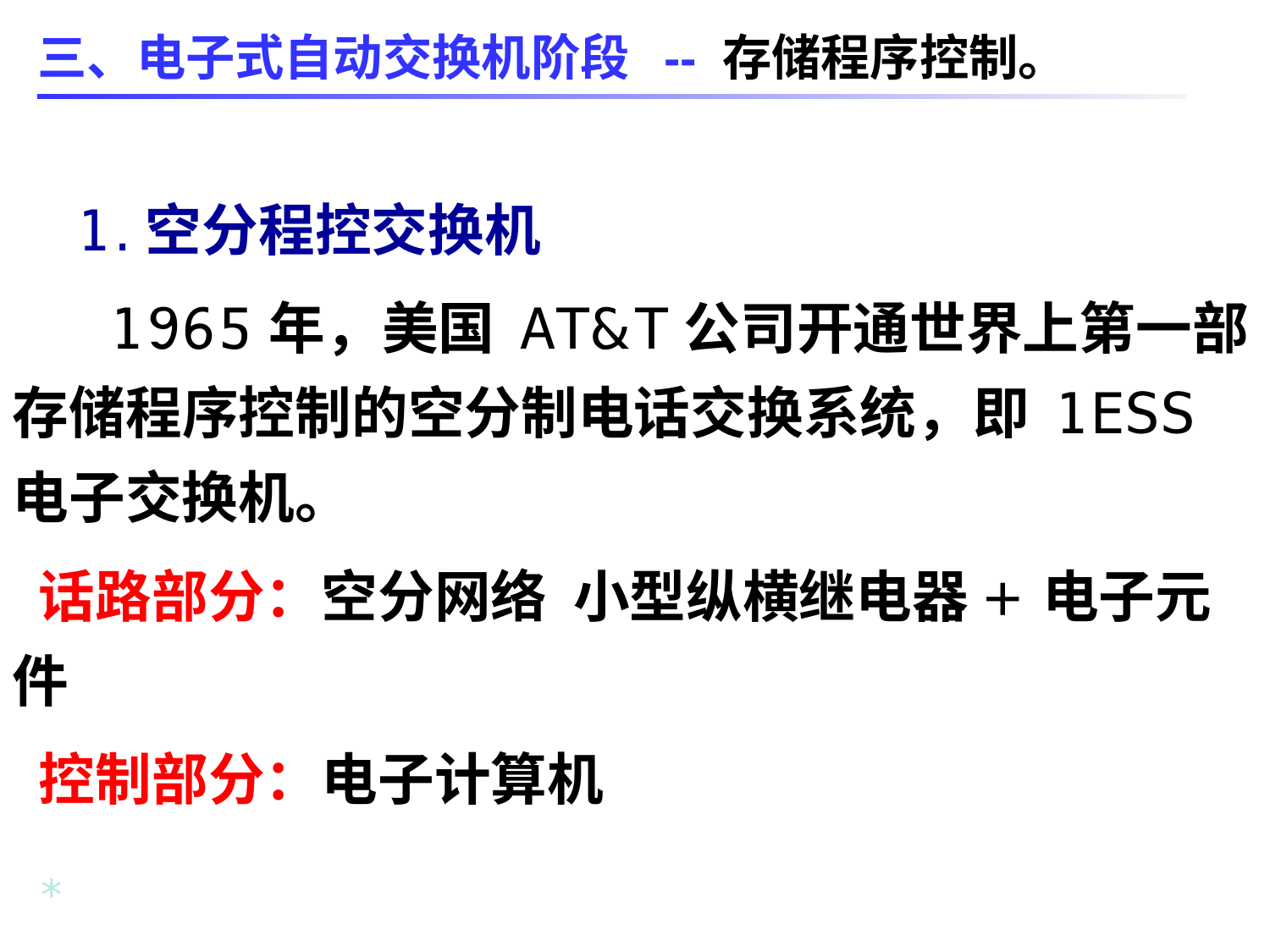

三、电子式自动交换机阶段  -- 存储程序控制。
    1.空分程控交换机
      1965年，美国 AT&T公司开通世界上第一部存储程序控制的空分制电话交换系统，即 1ESS电子交换机。
 话路部分：空分网络  小型纵横继电器+电子元件
 控制部分：电子计算机

*